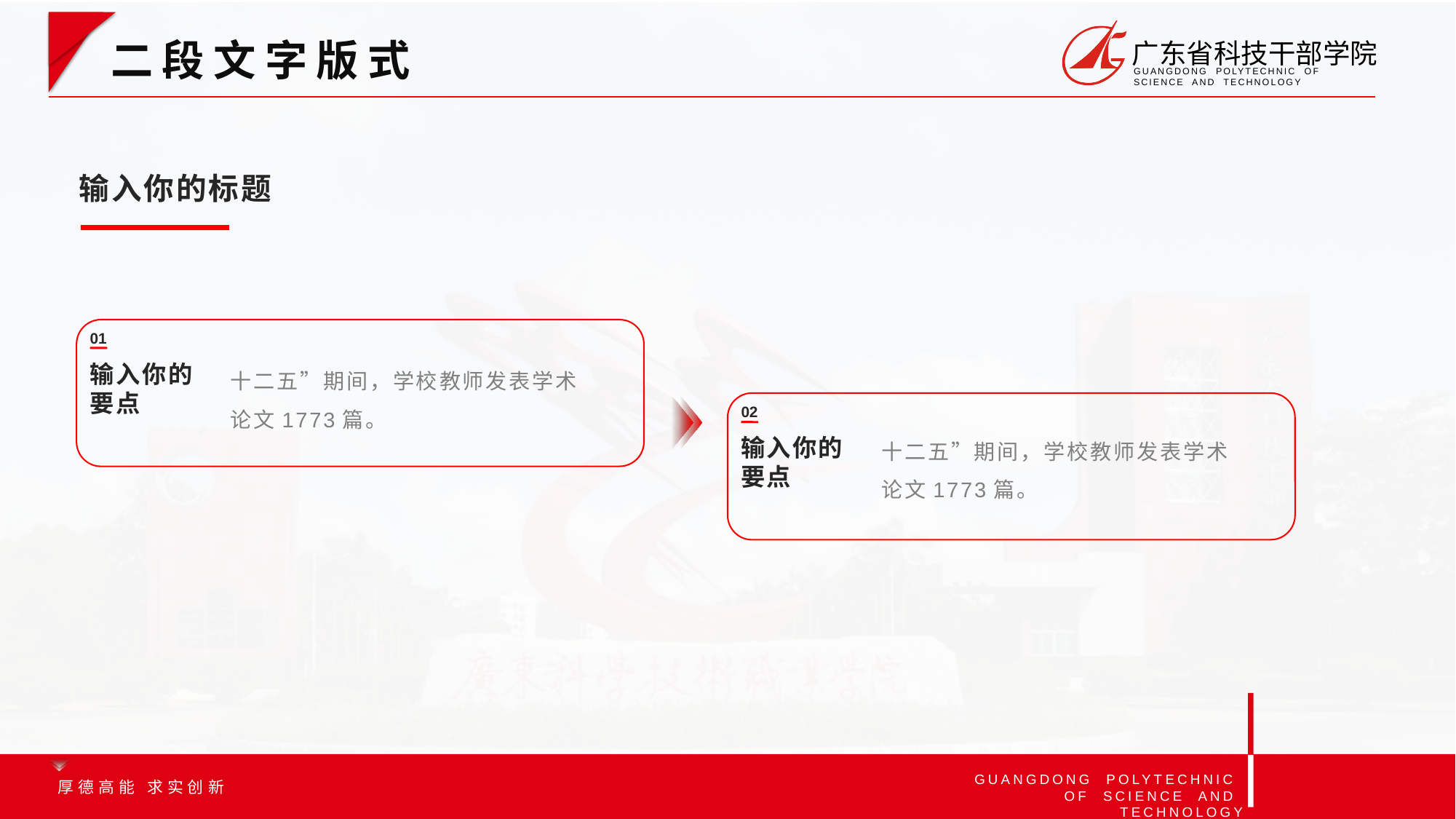

选中文字☞Ctrl+【或】☞即可增大或减小字号
二段文字版式
输入你的标题

01

十二五”期间，学校教师发表学术论文1773篇。
输入你的要点

02
十二五”期间，学校教师发表学术论文1773篇。

输入你的要点